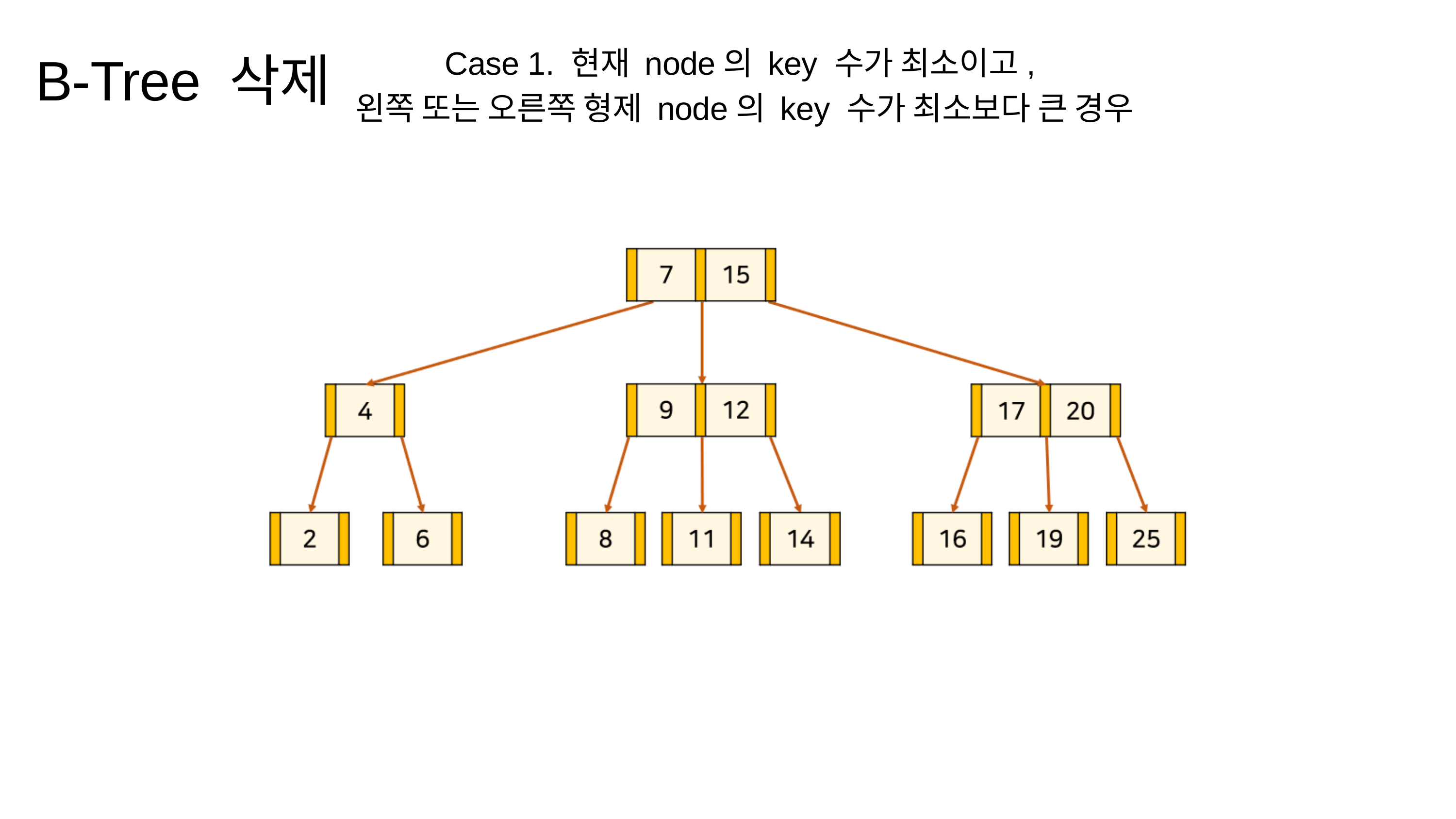

B-Tree 삭제
Case 1. 현재 node의 key 수가 최소이고,
왼쪽 또는 오른쪽 형제 node의 key 수가 최소보다 큰 경우